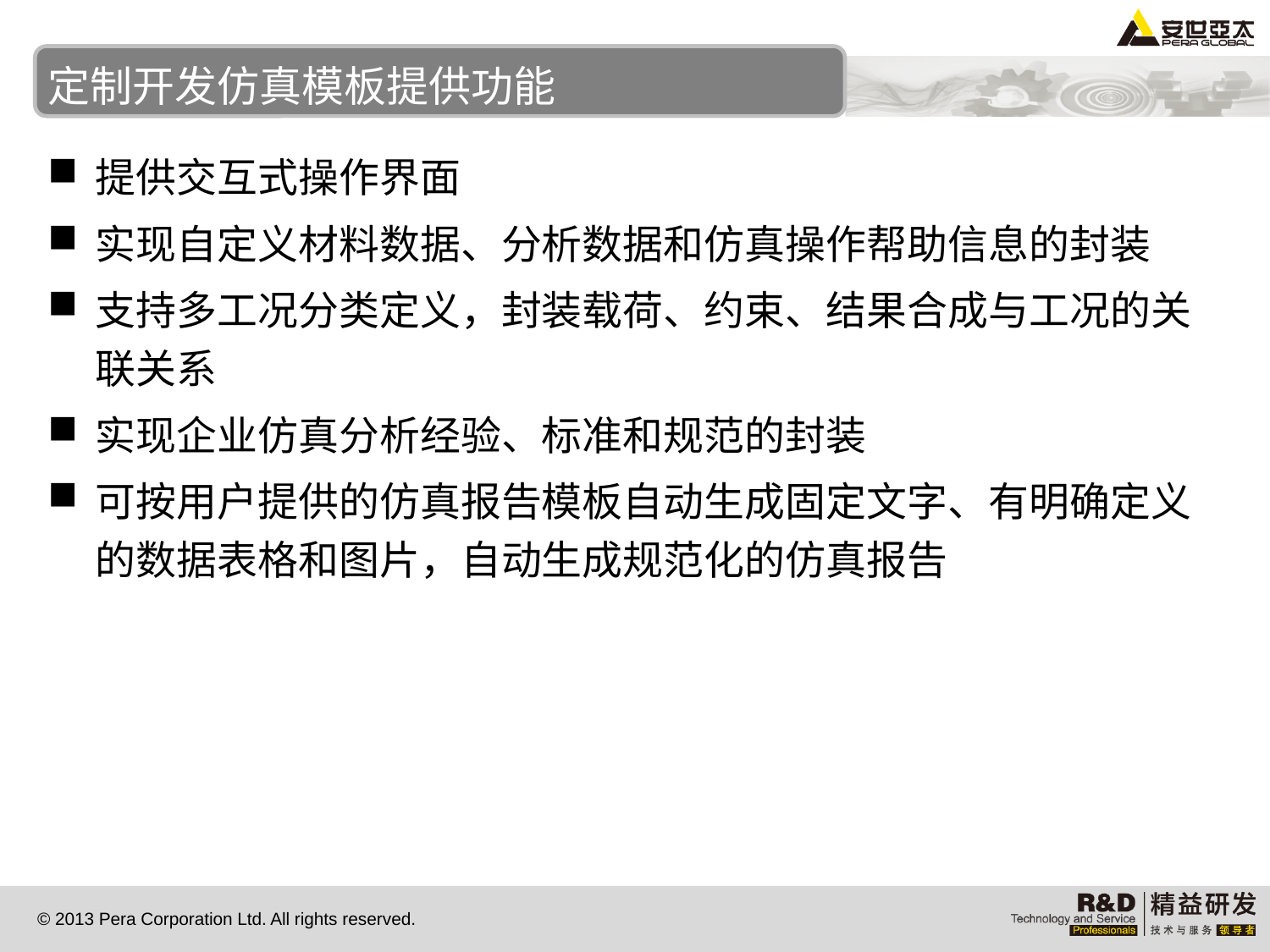

# 定制开发仿真模板提供功能
提供交互式操作界面
实现自定义材料数据、分析数据和仿真操作帮助信息的封装
支持多工况分类定义，封装载荷、约束、结果合成与工况的关联关系
实现企业仿真分析经验、标准和规范的封装
可按用户提供的仿真报告模板自动生成固定文字、有明确定义的数据表格和图片，自动生成规范化的仿真报告